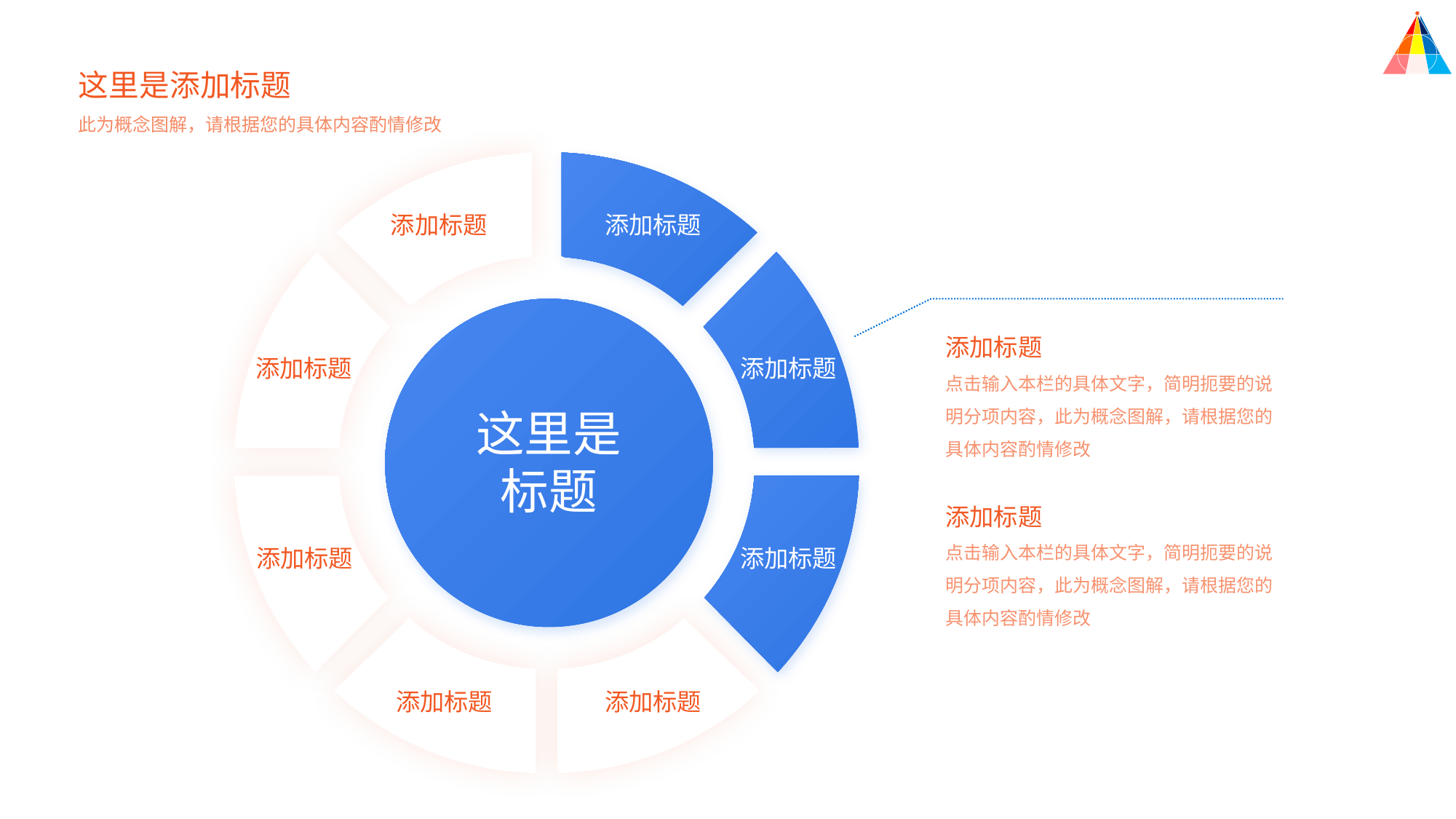

这里是添加标题
此为概念图解，请根据您的具体内容酌情修改

添加标题
添加标题

添加标题
点击输入本栏的具体文字，简明扼要的说明分项内容，此为概念图解，请根据您的具体内容酌情修改
添加标题
添加标题
这里是
标题
添加标题
点击输入本栏的具体文字，简明扼要的说明分项内容，此为概念图解，请根据您的具体内容酌情修改
添加标题
添加标题
添加标题
添加标题